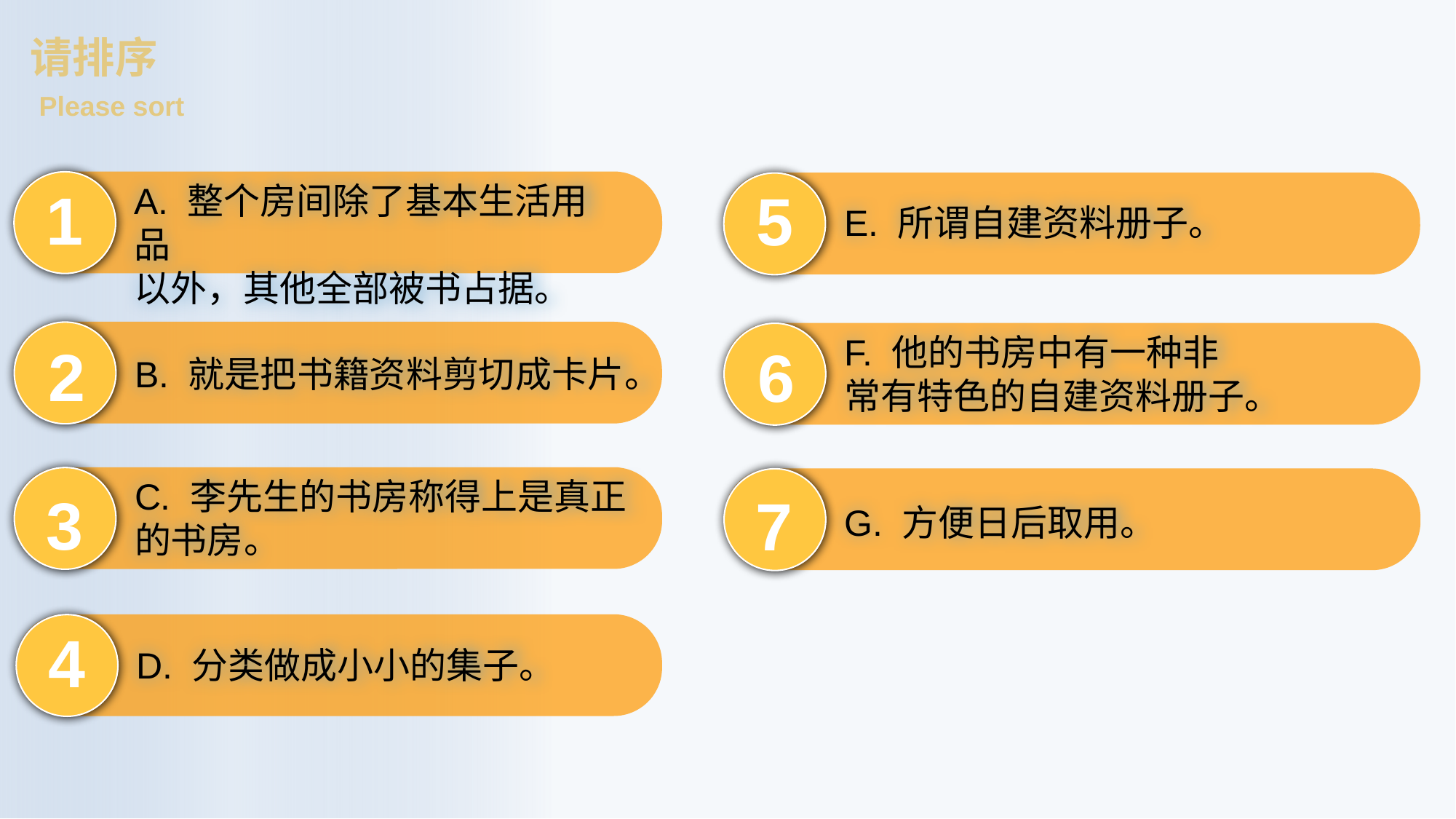

请排序
Please sort

A. 整个房间除了基本生活用品
以外，其他全部被书占据。
1

5
E. 所谓自建资料册子。

F. 他的书房中有一种非
常有特色的自建资料册子。
2
6
B. 就是把书籍资料剪切成卡片。

C. 李先生的书房称得上是真正
的书房。

3
7
G. 方便日后取用。

4
D. 分类做成小小的集子。